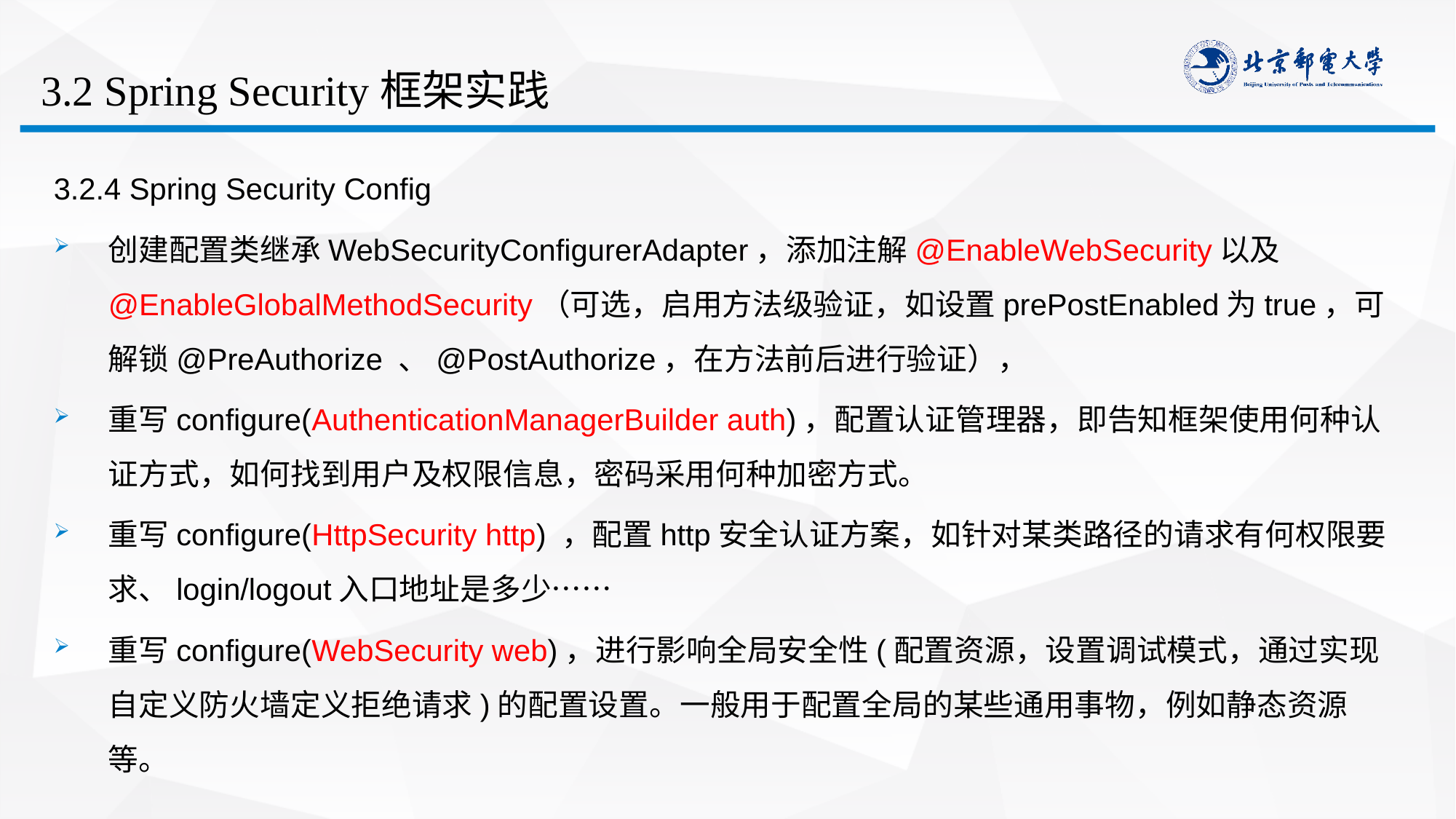

# 3.2 Spring Security框架实践
3.2.4 Spring Security Config
创建配置类继承WebSecurityConfigurerAdapter，添加注解@EnableWebSecurity以及@EnableGlobalMethodSecurity（可选，启用方法级验证，如设置prePostEnabled为true，可解锁@PreAuthorize 、@PostAuthorize，在方法前后进行验证），
重写configure(AuthenticationManagerBuilder auth)，配置认证管理器，即告知框架使用何种认证方式，如何找到用户及权限信息，密码采用何种加密方式。
重写configure(HttpSecurity http) ，配置http安全认证方案，如针对某类路径的请求有何权限要求、login/logout入口地址是多少……
重写configure(WebSecurity web)，进行影响全局安全性(配置资源，设置调试模式，通过实现自定义防火墙定义拒绝请求)的配置设置。一般用于配置全局的某些通用事物，例如静态资源等。